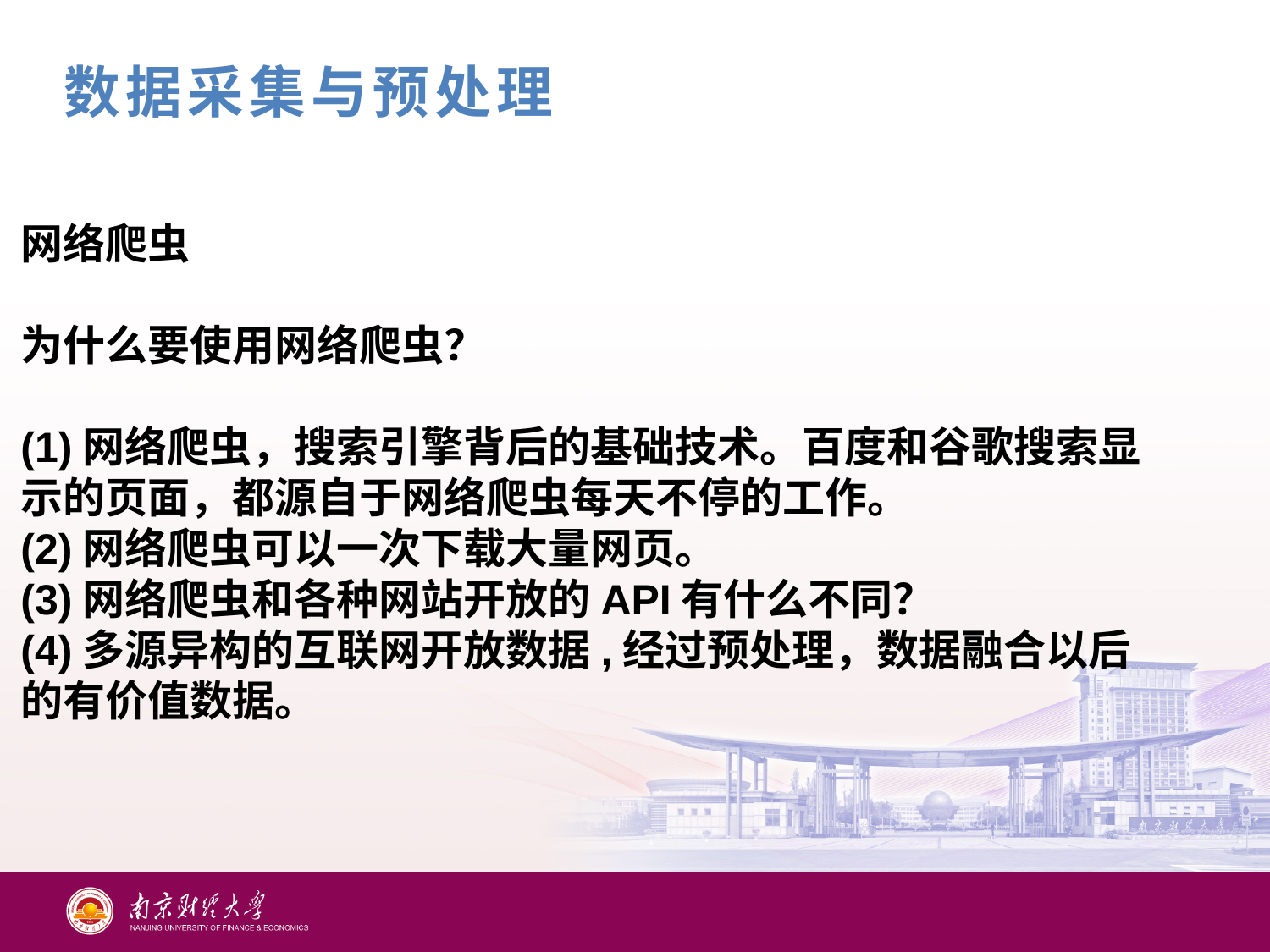

数据采集与预处理

网络爬虫
为什么要使用网络爬虫？
(1)网络爬虫，搜索引擎背后的基础技术。百度和谷歌搜索显示的页面，都源自于网络爬虫每天不停的工作。
(2)网络爬虫可以一次下载大量网页。
(3)网络爬虫和各种网站开放的API有什么不同？
(4)多源异构的互联网开放数据,经过预处理，数据融合以后的有价值数据。